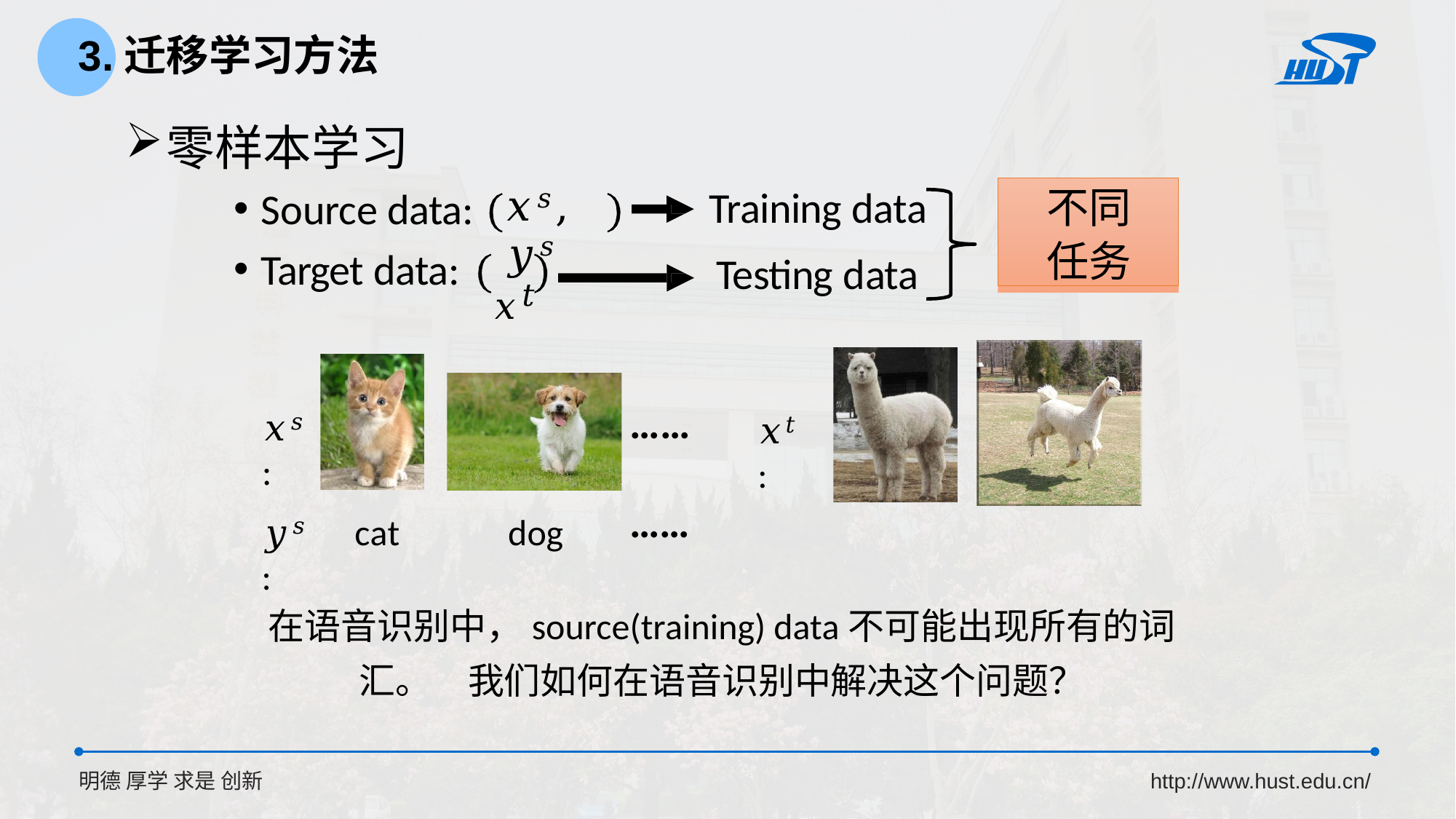

3.迁移学习方法
零样本学习
Training data  Testing data
Source data:
Target data:
不同
任务

𝑥𝑠, 𝑦𝑠
𝑥𝑡

……
𝑥𝑠:
𝑥𝑡 :
……
𝑦𝑠:
cat	dog
在语音识别中，source(training) data不可能出现所有的词汇。	我们如何在语音识别中解决这个问题？